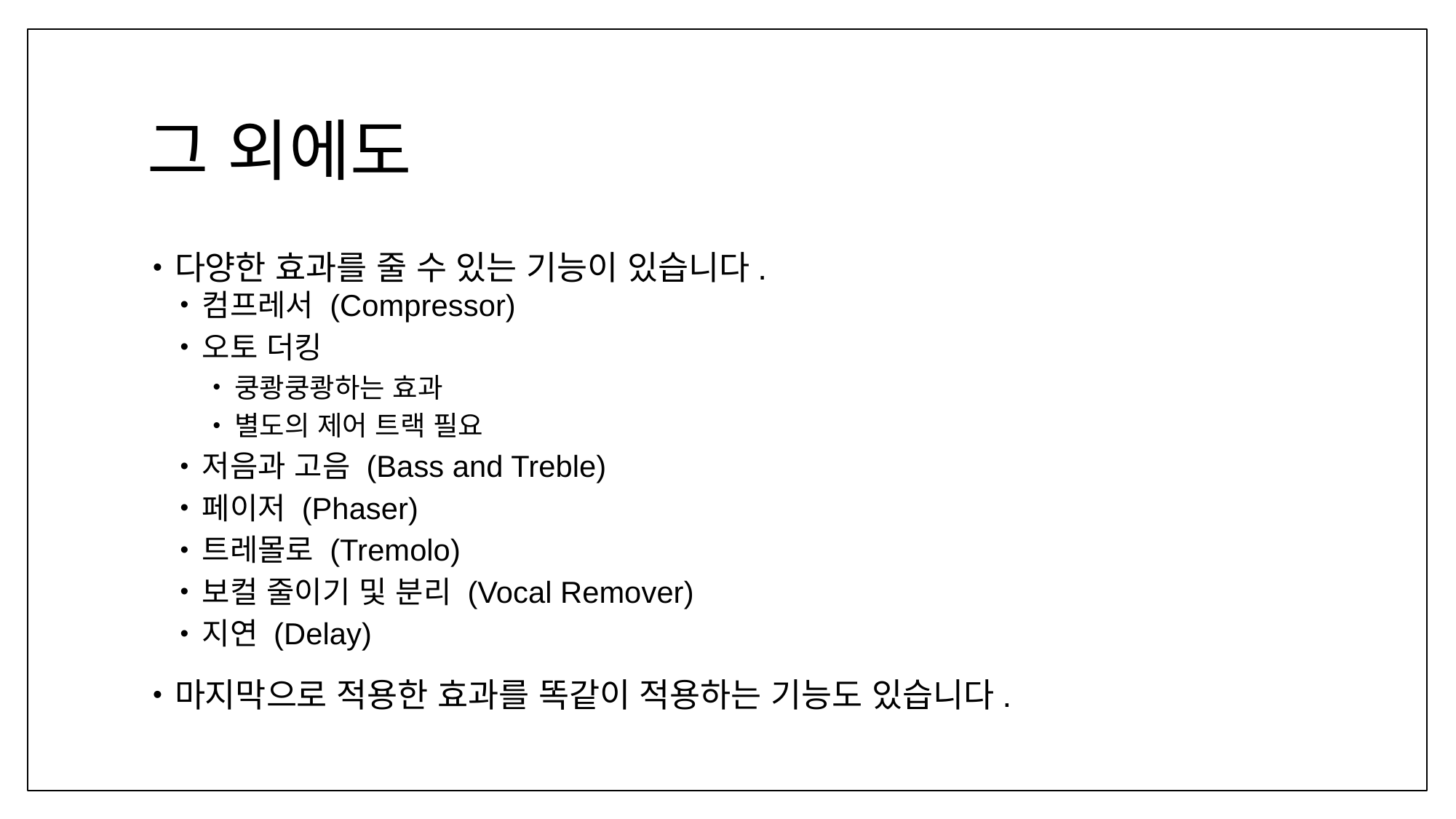

# 그 외에도
다양한 효과를 줄 수 있는 기능이 있습니다.
컴프레서 (Compressor)
오토 더킹
쿵쾅쿵쾅하는 효과
별도의 제어 트랙 필요
저음과 고음 (Bass and Treble)
페이저 (Phaser)
트레몰로 (Tremolo)
보컬 줄이기 및 분리 (Vocal Remover)
지연 (Delay)
마지막으로 적용한 효과를 똑같이 적용하는 기능도 있습니다.